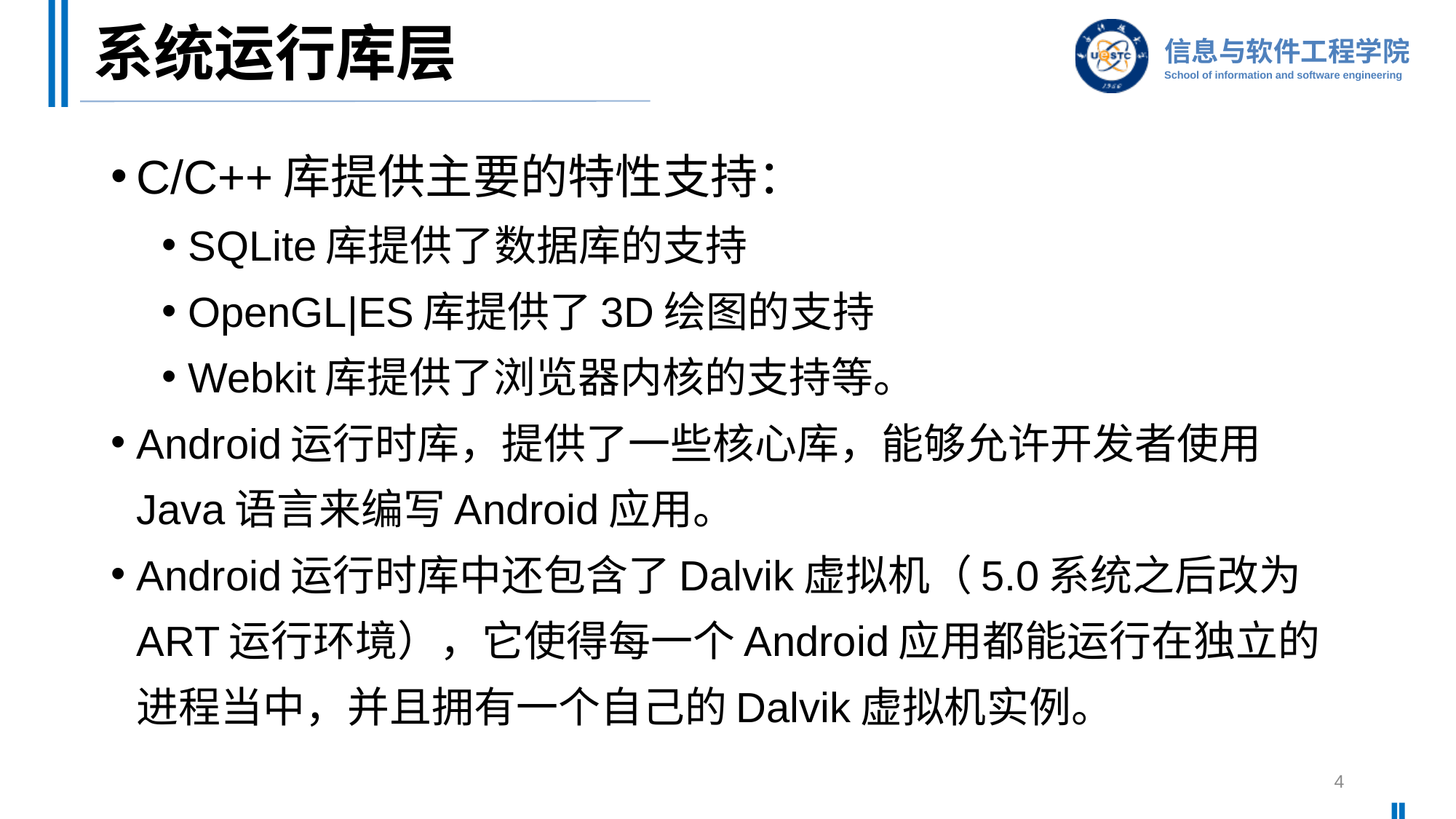

# 系统运行库层
C/C++库提供主要的特性支持：
SQLite库提供了数据库的支持
OpenGL|ES库提供了3D绘图的支持
Webkit库提供了浏览器内核的支持等。
Android运行时库，提供了一些核心库，能够允许开发者使用Java语言来编写Android应用。
Android运行时库中还包含了Dalvik虚拟机（5.0系统之后改为ART运行环境），它使得每一个Android应用都能运行在独立的进程当中，并且拥有一个自己的Dalvik虚拟机实例。
4